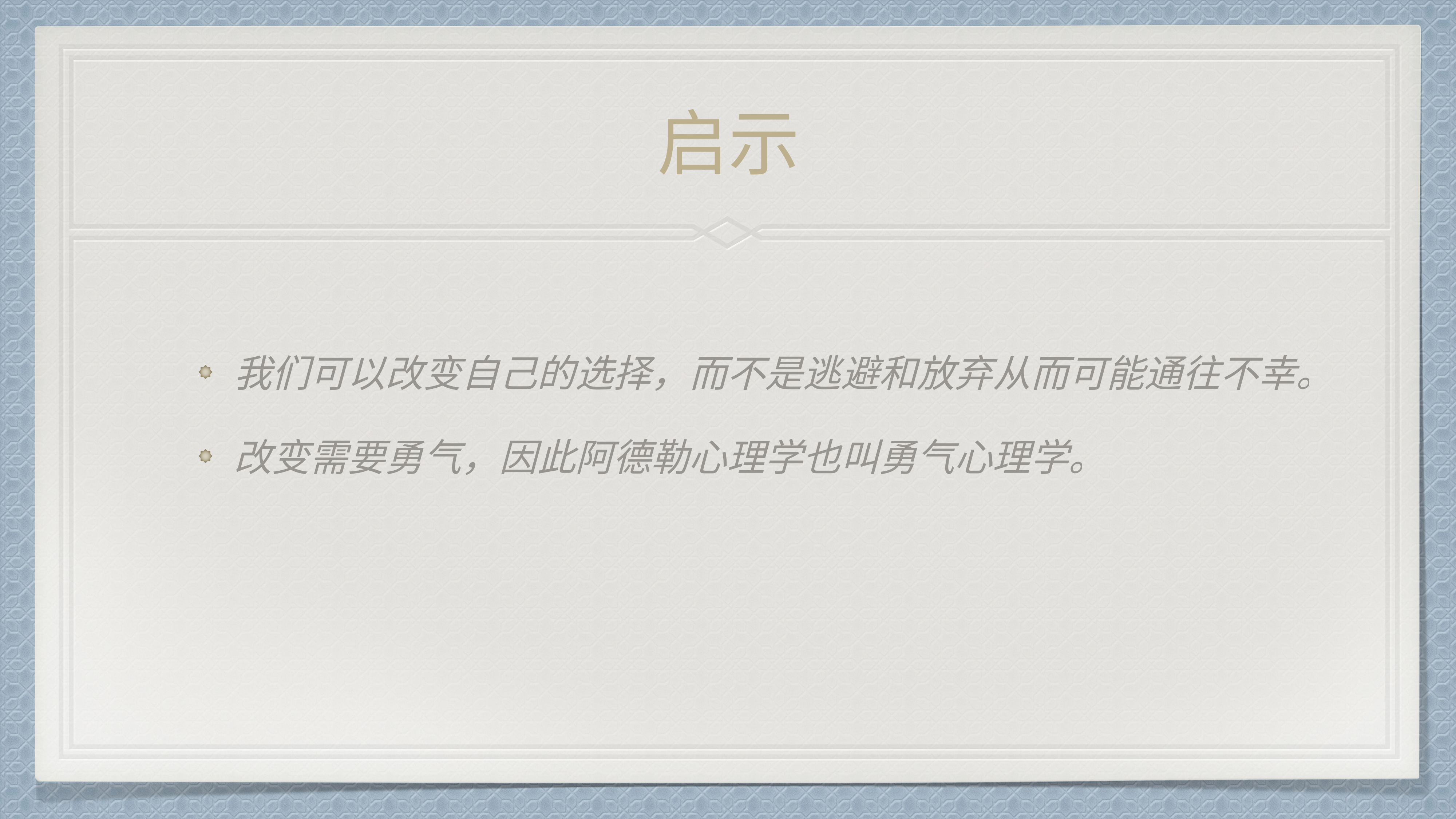

# 启示
我们可以改变自己的选择，而不是逃避和放弃从而可能通往不幸。
改变需要勇气，因此阿德勒心理学也叫勇气心理学。